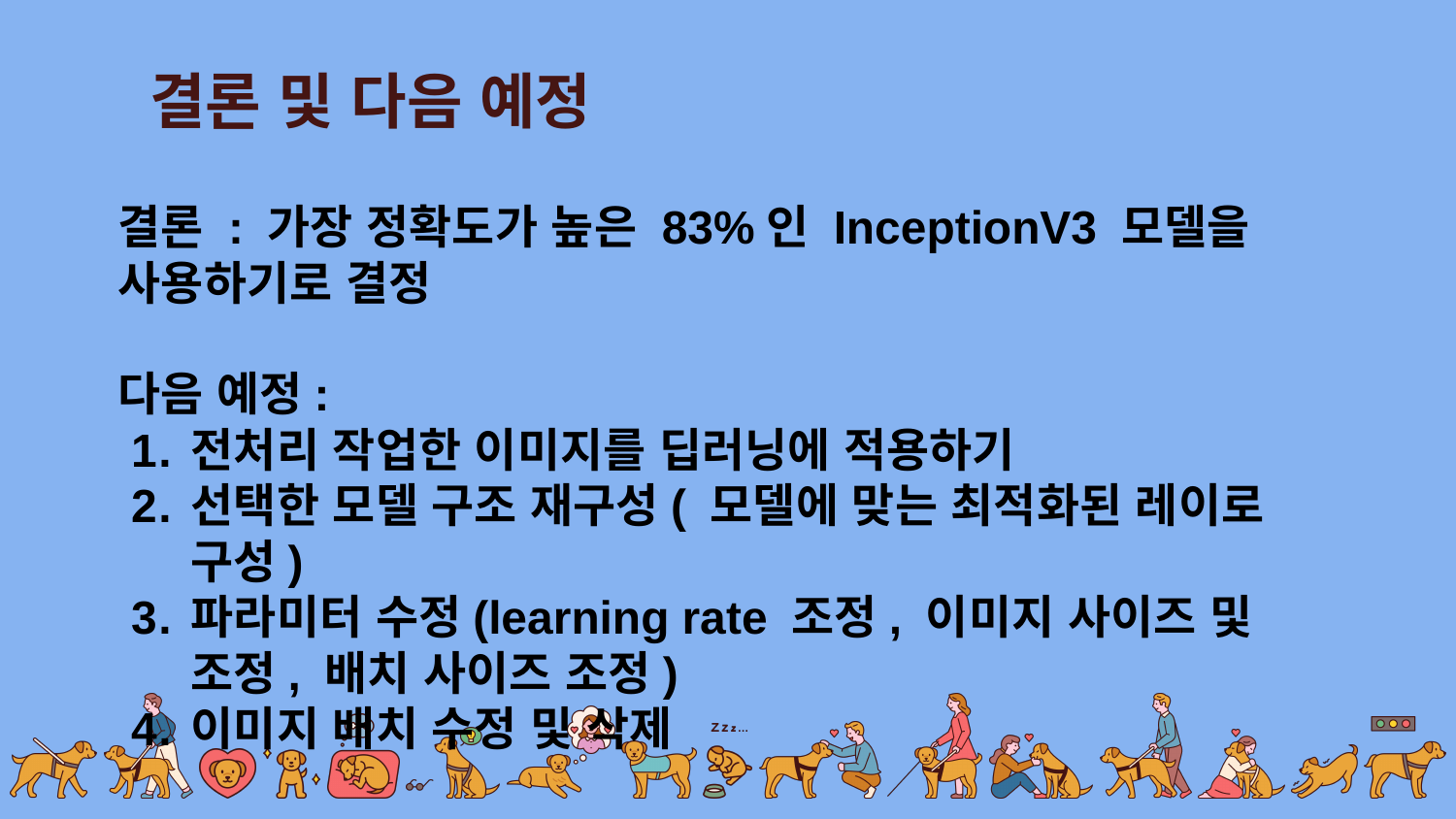

결론 및 다음 예정
결론 : 가장 정확도가 높은 83%인 InceptionV3 모델을 사용하기로 결정

다음 예정:
전처리 작업한 이미지를 딥러닝에 적용하기
선택한 모델 구조 재구성( 모델에 맞는 최적화된 레이로 구성)
파라미터 수정(learning rate 조정, 이미지 사이즈 및 조정, 배치 사이즈 조정)
이미지 배치 수정 및 삭제